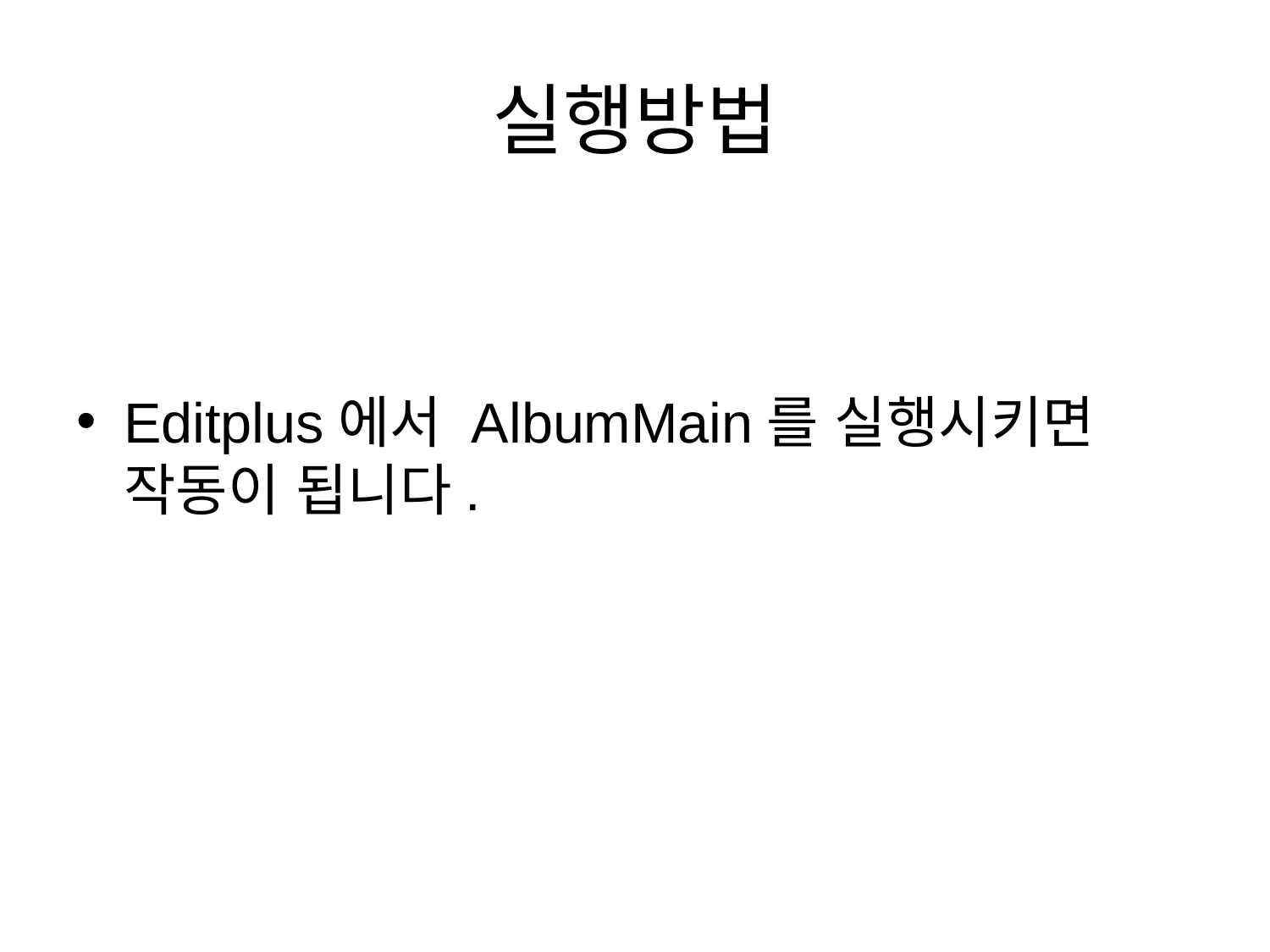

# 실행방법

Editplus에서 AlbumMain를 실행시키면 작동이 됩니다.